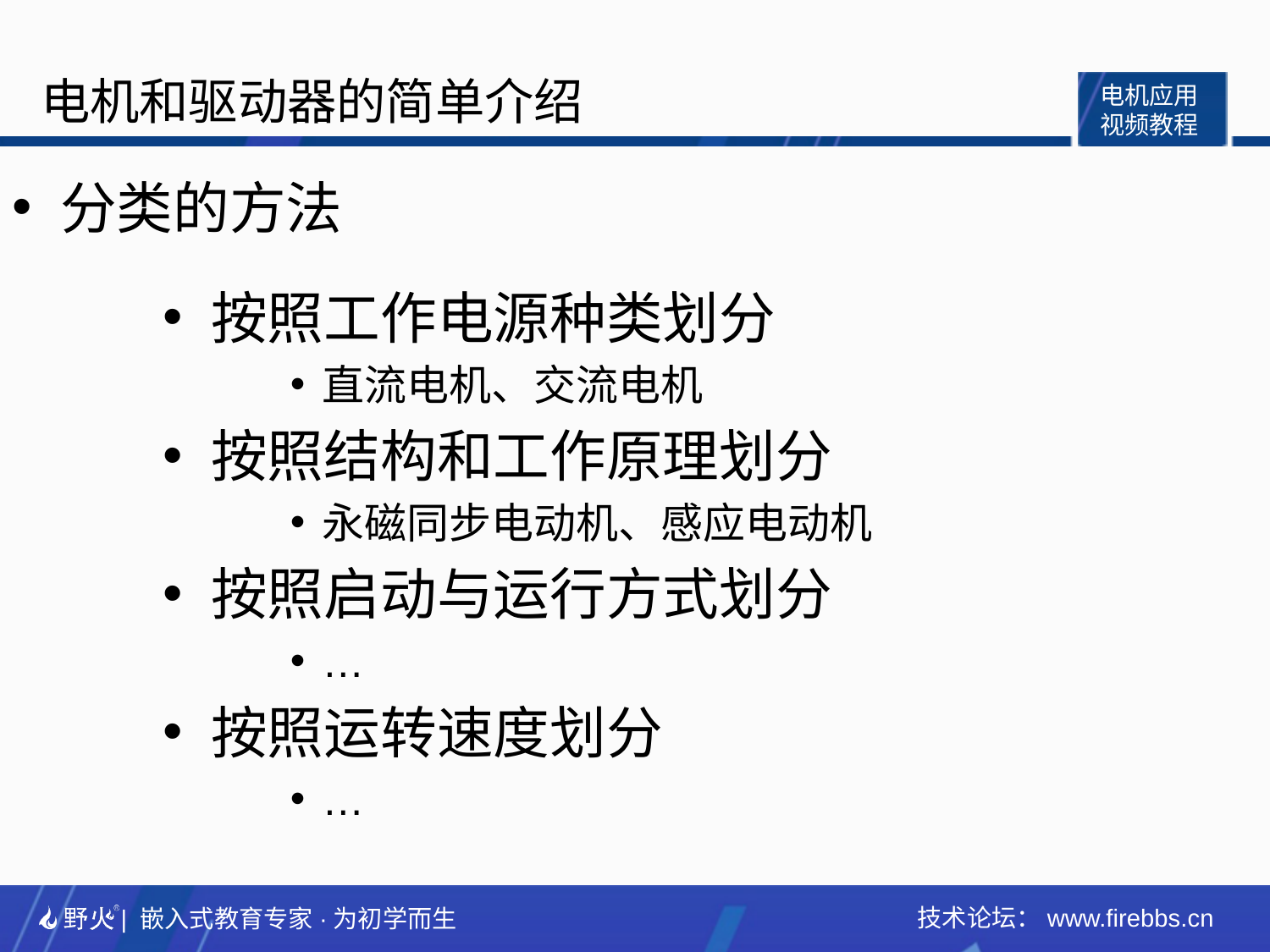

分类的方法
按照工作电源种类划分
直流电机、交流电机
按照结构和工作原理划分
永磁同步电动机、感应电动机
按照启动与运行方式划分
…
按照运转速度划分
…